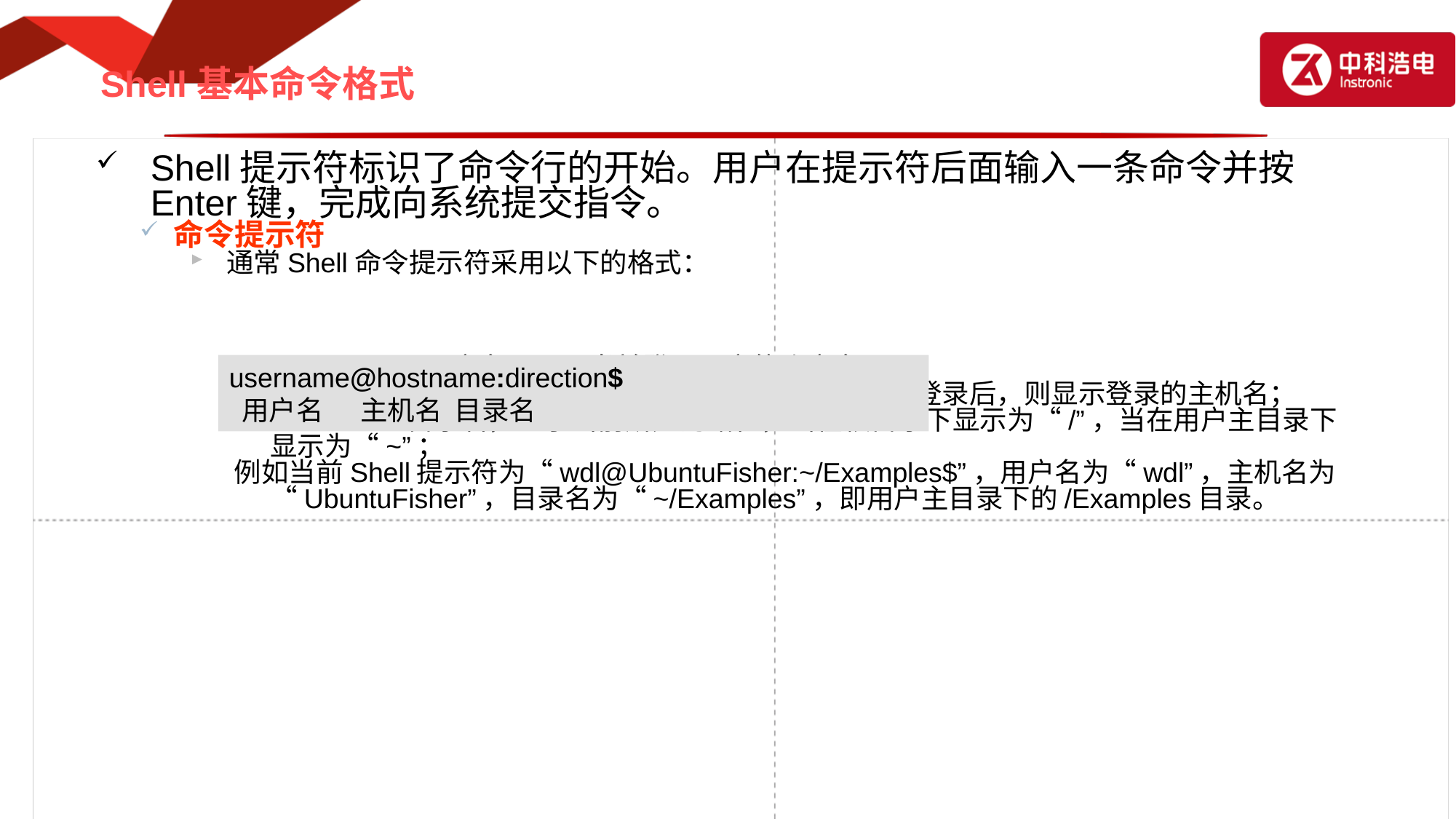

# Shell基本命令格式
Shell提示符标识了命令行的开始。用户在提示符后面输入一条命令并按Enter键，完成向系统提交指令。
命令提示符
通常Shell命令提示符采用以下的格式：

username：用户名，显示当前登录用户的账户名；
hostname：主机名，显示登录的主机名，例如若远程登录后，则显示登录的主机名；
direction：目录名，显示当前所处的路径，当在根目录下显示为“/”，当在用户主目录下显示为“~”；
例如当前Shell提示符为“wdl@UbuntuFisher:~/Examples$”，用户名为“wdl”，主机名为“UbuntuFisher”，目录名为“~/Examples”，即用户主目录下的/Examples目录。
username@hostname:direction$
 用户名      主机名  目录名